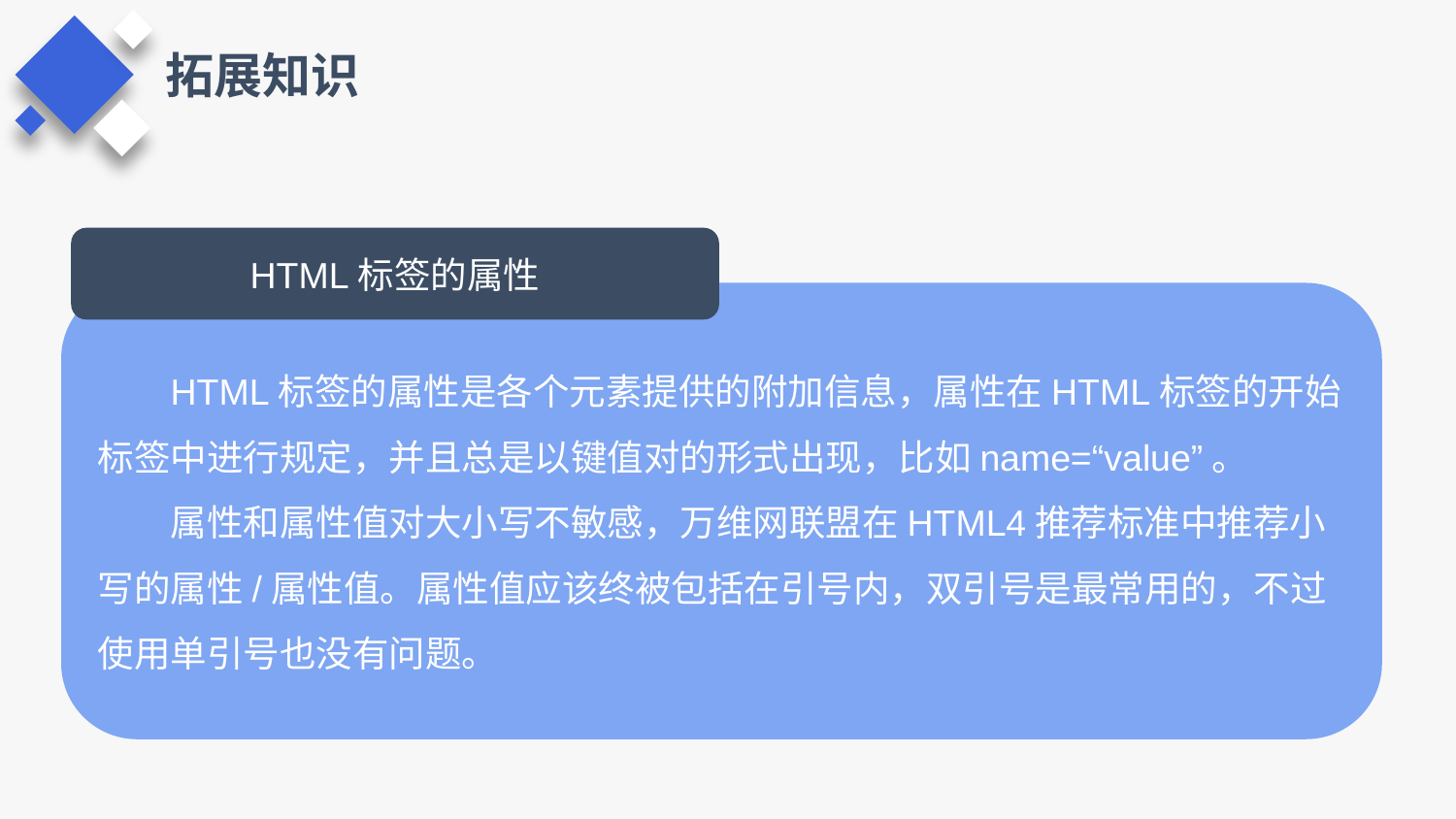

拓展知识

HTML标签的属性
HTML标签的属性是各个元素提供的附加信息，属性在HTML标签的开始标签中进行规定，并且总是以键值对的形式出现，比如name=“value”。
属性和属性值对大小写不敏感，万维网联盟在HTML4推荐标准中推荐小写的属性/属性值。属性值应该终被包括在引号内，双引号是最常用的，不过使用单引号也没有问题。